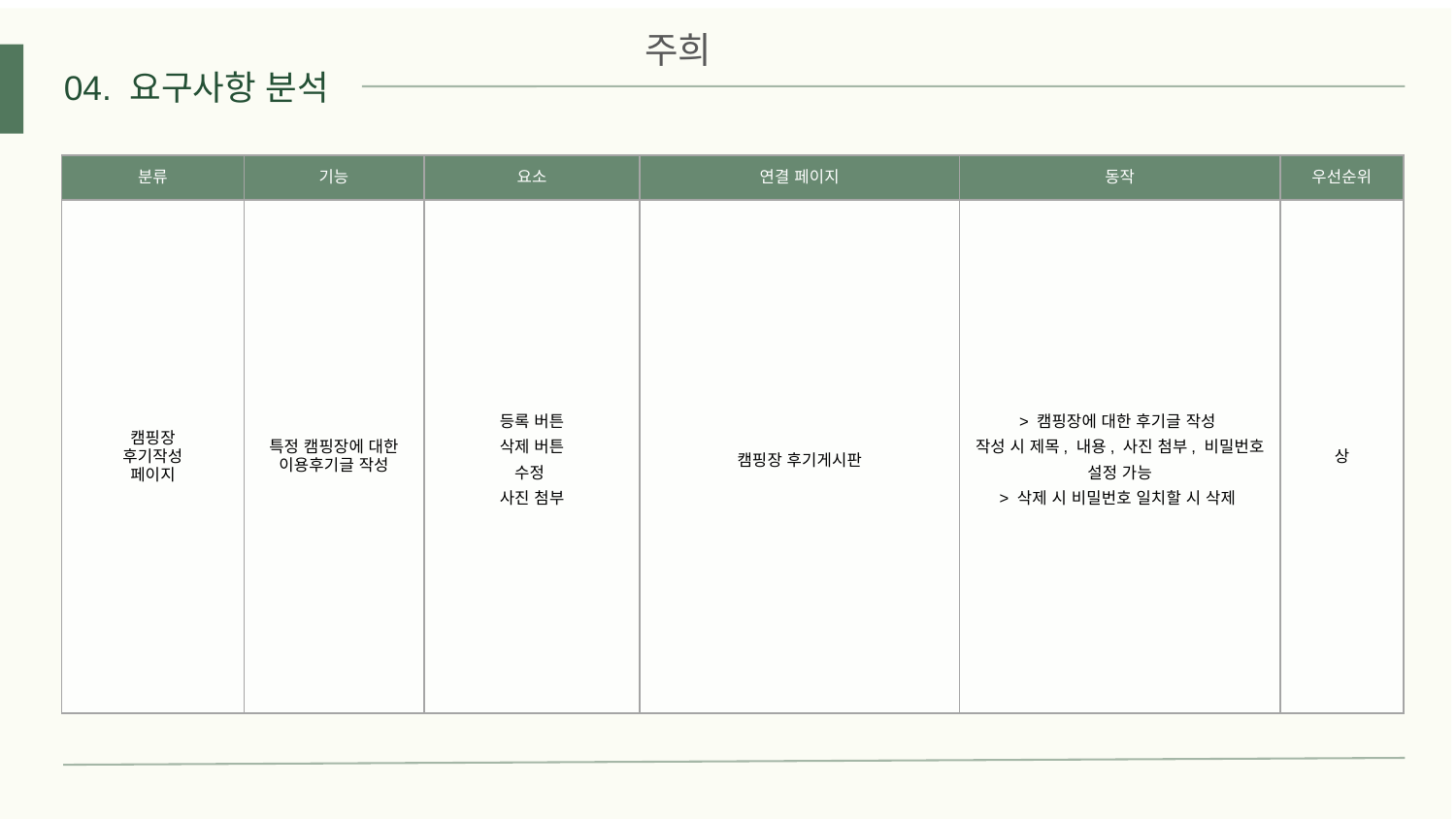

주희

04. 요구사항 분석
| 분류 | 기능 | 요소 | 연결 페이지 | 동작 | 우선순위 |
| --- | --- | --- | --- | --- | --- |
| 캠핑장 후기작성 페이지 | 특정 캠핑장에 대한 이용후기글 작성 | 등록 버튼 삭제 버튼 수정 사진 첨부 | 캠핑장 후기게시판 | > 캠핑장에 대한 후기글 작성 작성 시 제목, 내용, 사진 첨부, 비밀번호 설정 가능 > 삭제 시 비밀번호 일치할 시 삭제 | 상 |
|  |  |  |  |  |  |
|  |  |  |  |  |  |